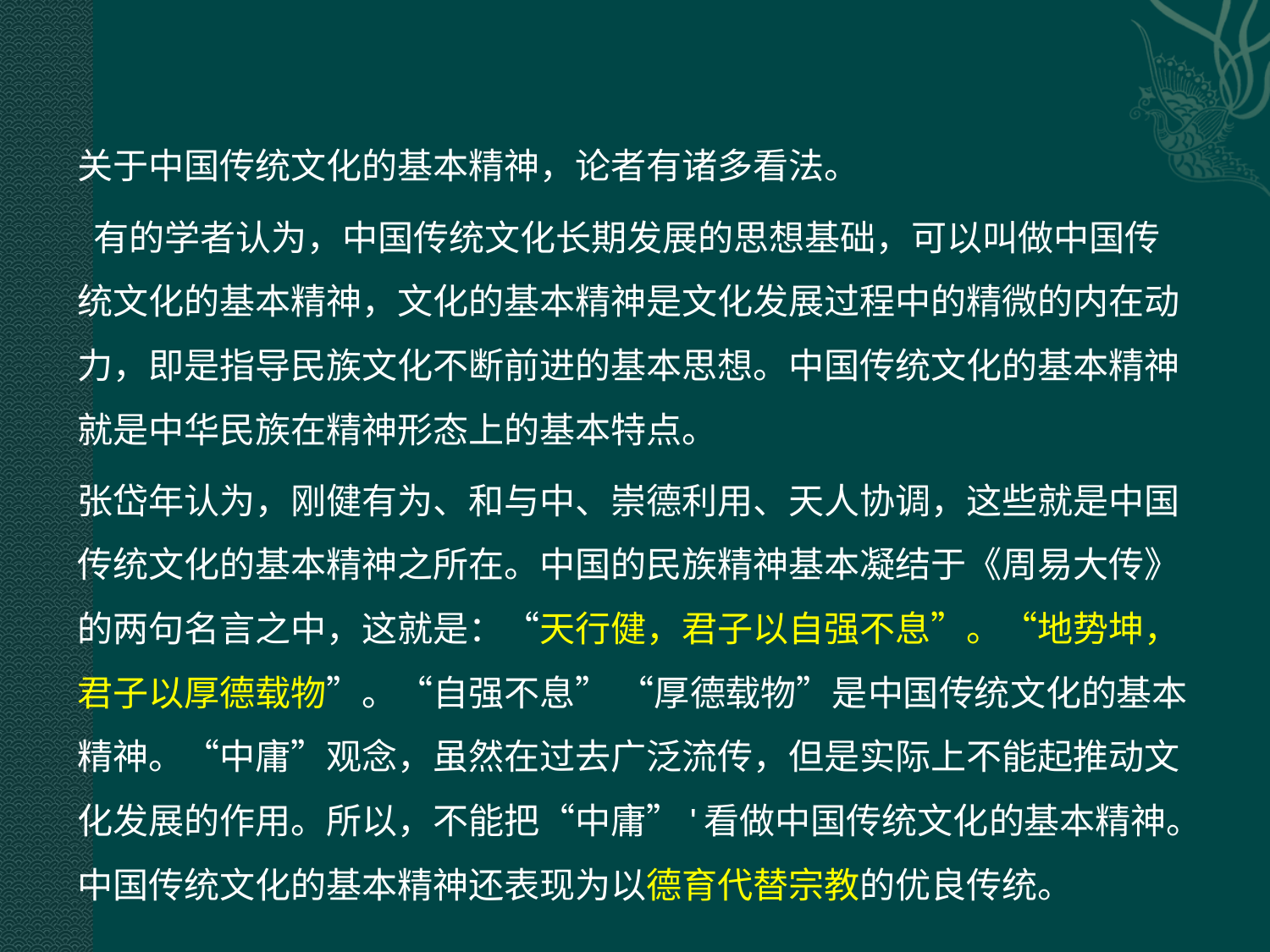

关于中国传统文化的基本精神，论者有诸多看法。
 有的学者认为，中国传统文化长期发展的思想基础，可以叫做中国传统文化的基本精神，文化的基本精神是文化发展过程中的精微的内在动力，即是指导民族文化不断前进的基本思想。中国传统文化的基本精神就是中华民族在精神形态上的基本特点。
张岱年认为，刚健有为、和与中、崇德利用、天人协调，这些就是中国传统文化的基本精神之所在。中国的民族精神基本凝结于《周易大传》的两句名言之中，这就是：“天行健，君子以自强不息”。“地势坤，君子以厚德载物”。“自强不息” “厚德载物”是中国传统文化的基本精神。“中庸”观念，虽然在过去广泛流传，但是实际上不能起推动文化发展的作用。所以，不能把“中庸”'看做中国传统文化的基本精神。中国传统文化的基本精神还表现为以德育代替宗教的优良传统。